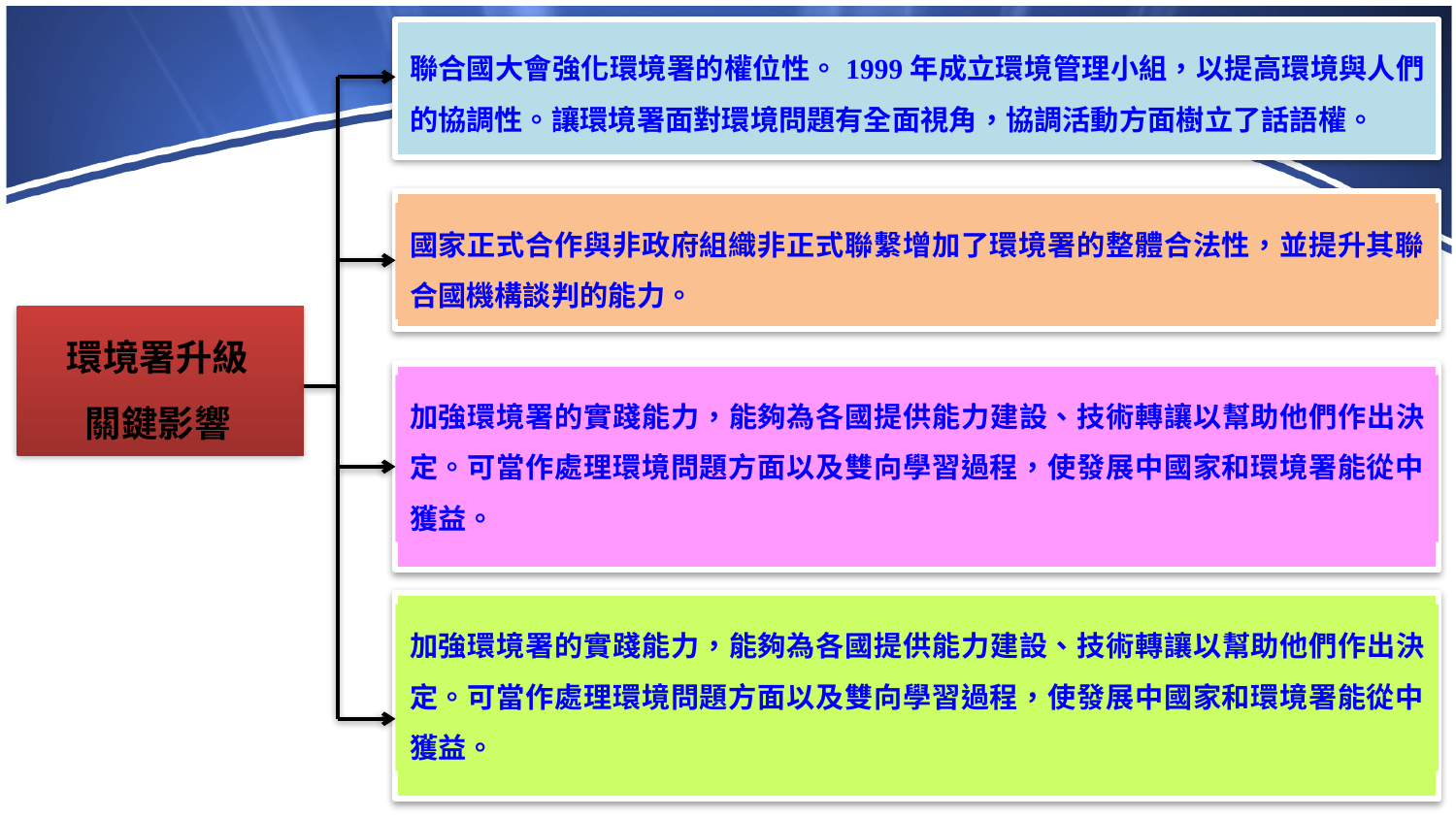

聯合國大會強化環境署的權位性。1999年成立環境管理小組，以提高環境與人們的協調性。讓環境署面對環境問題有全面視角，協調活動方面樹立了話語權。

國家正式合作與非政府組織非正式聯繫增加了環境署的整體合法性，並提升其聯合國機構談判的能力。

環境署升級
關鍵影響

加強環境署的實踐能力，能夠為各國提供能力建設、技術轉讓以幫助他們作出決定。可當作處理環境問題方面以及雙向學習過程，使發展中國家和環境署能從中獲益。

加強環境署的實踐能力，能夠為各國提供能力建設、技術轉讓以幫助他們作出決定。可當作處理環境問題方面以及雙向學習過程，使發展中國家和環境署能從中獲益。